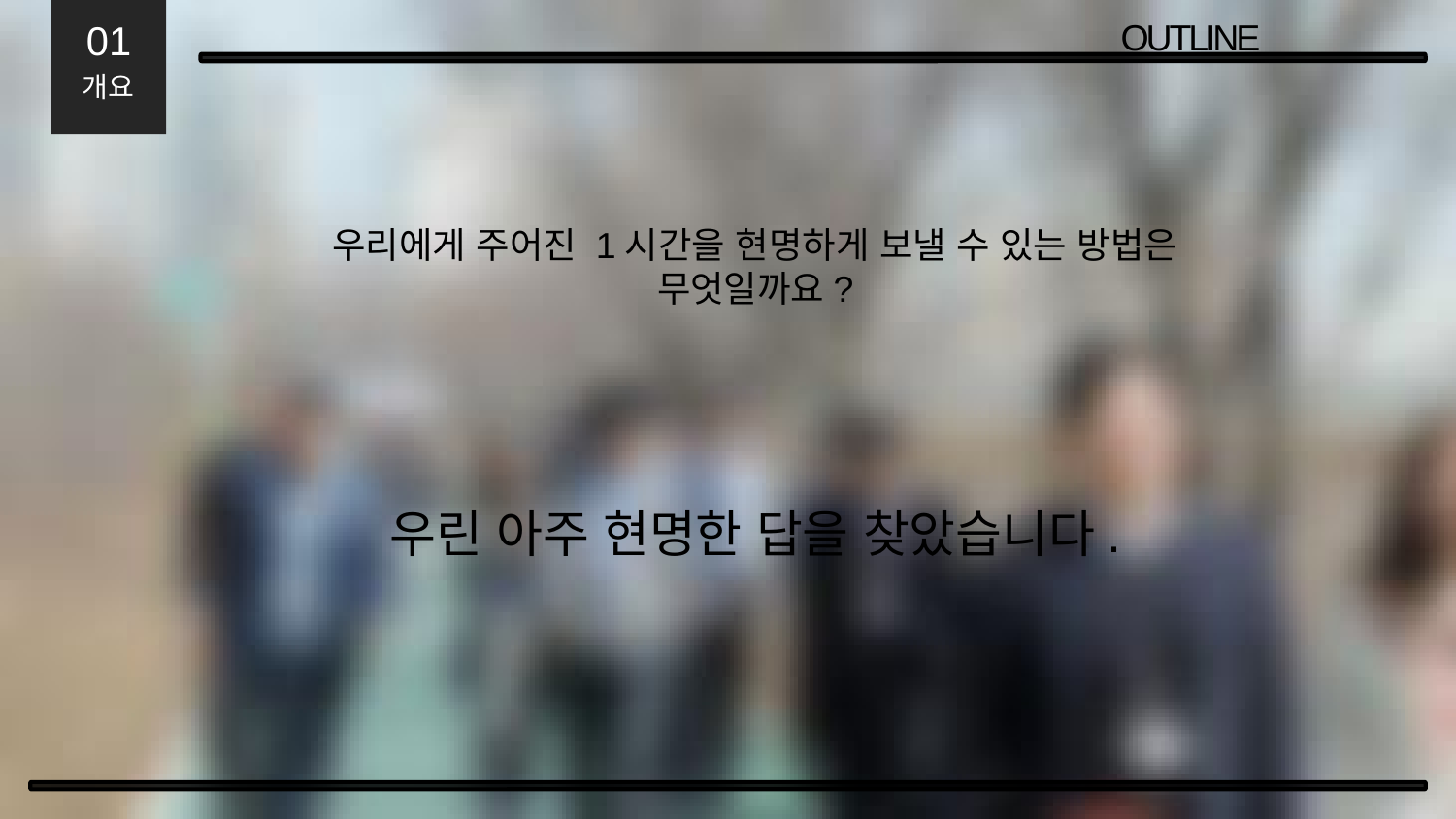

OUTLINE
01

개요
우리에게 주어진 1시간을 현명하게 보낼 수 있는 방법은
무엇일까요?
우린 아주 현명한 답을 찾았습니다.